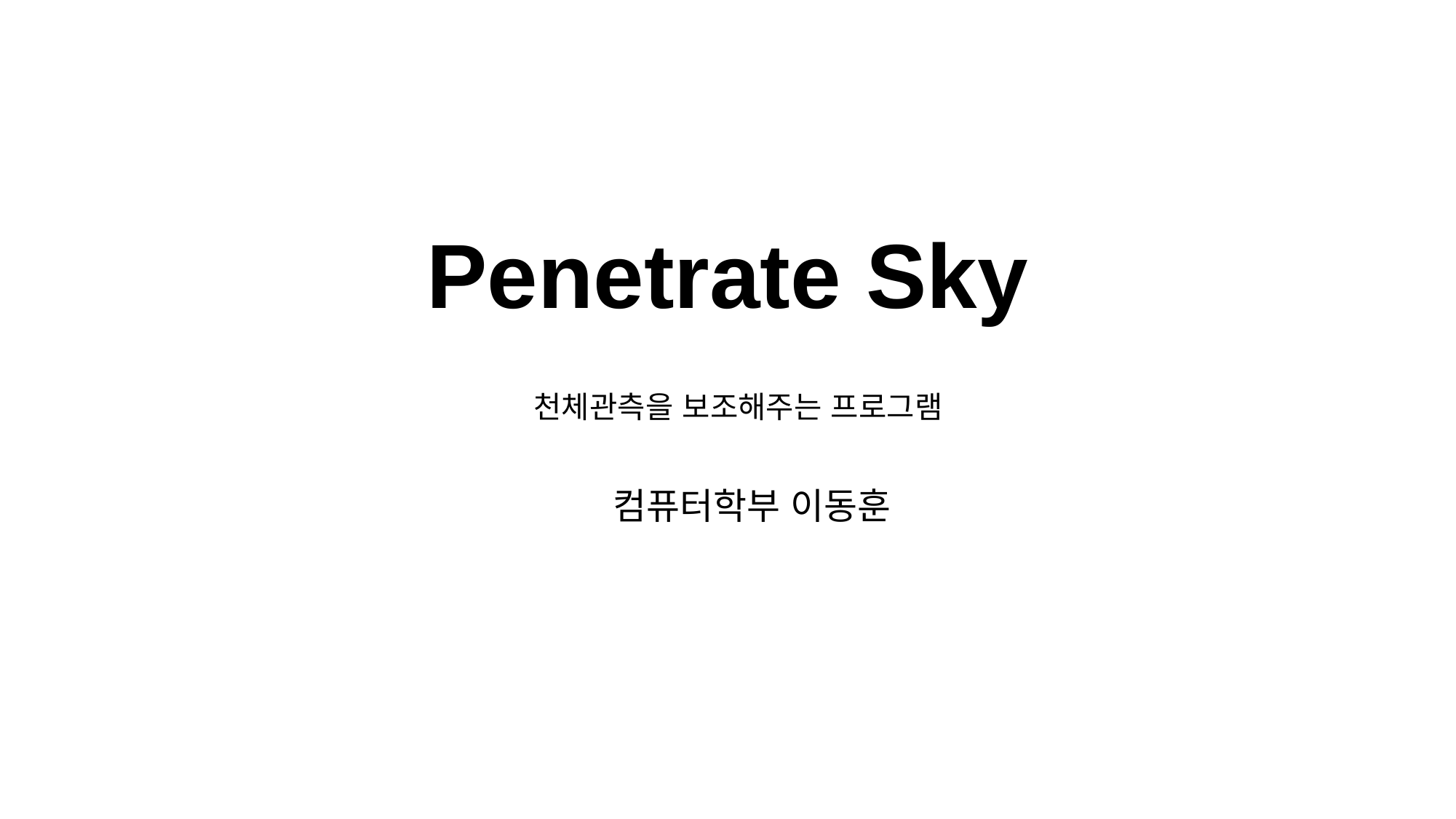

# Penetrate Sky
천체관측을 보조해주는 프로그램

컴퓨터학부 이동훈